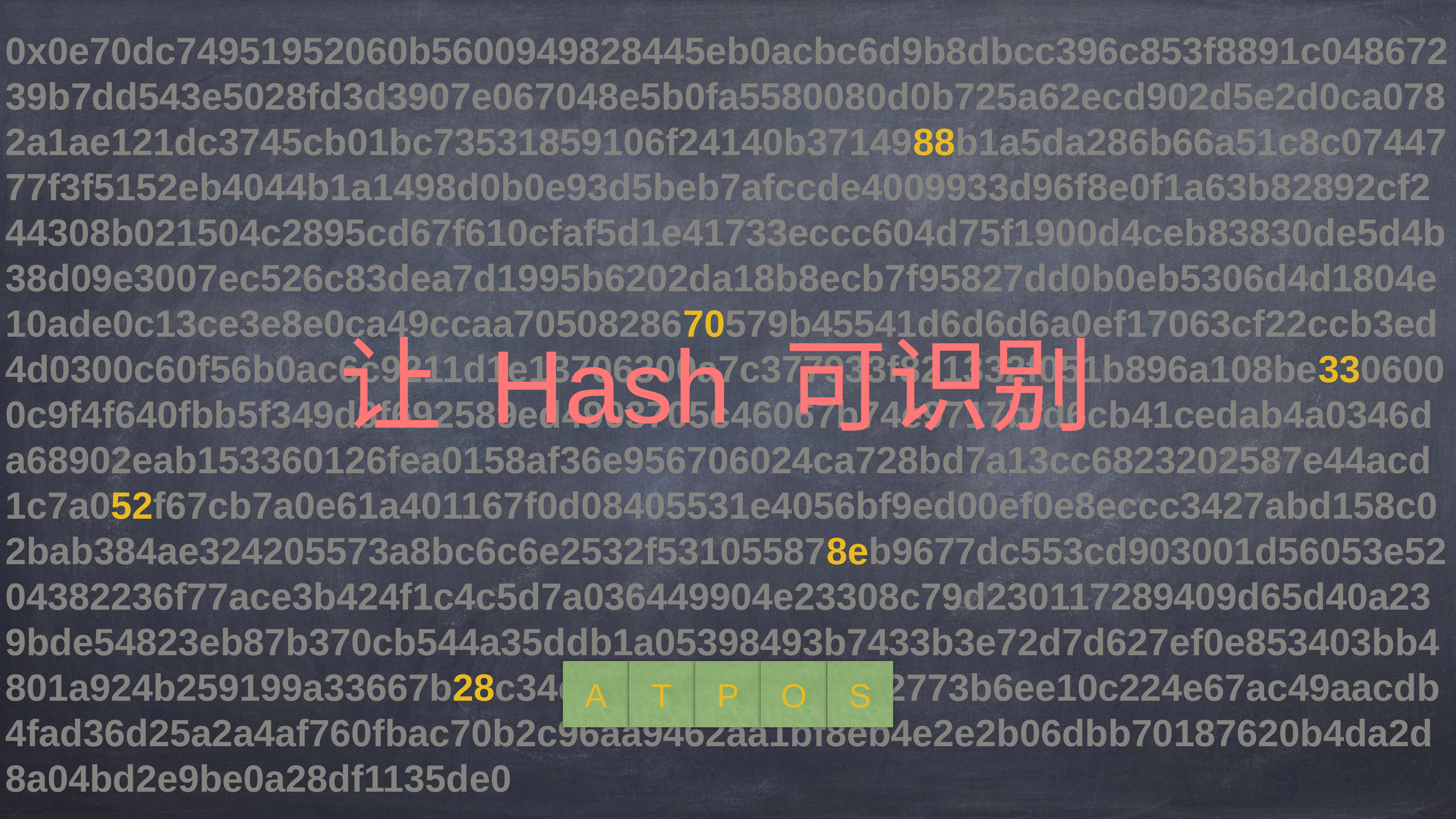

0x0e70dc74951952060b5600949828445eb0acbc6d9b8dbcc396c853f8891c04867239b7dd543e5028fd3d3907e067048e5b0fa5580080d0b725a62ecd902d5e2d0ca0782a1ae121dc3745cb01bc73531859106f24140b3714988b1a5da286b66a51c8c0744777f3f5152eb4044b1a1498d0b0e93d5beb7afccde4009933d96f8e0f1a63b82892cf244308b021504c2895cd67f610cfaf5d1e41733eccc604d75f1900d4ceb83830de5d4b38d09e3007ec526c83dea7d1995b6202da18b8ecb7f95827dd0b0eb5306d4d1804e10ade0c13ce3e8e0ca49ccaa7050828670579b45541d6d6d6a0ef17063cf22ccb3ed4d0300c60f56b0ac6c9211d1e13706300a7c377933f821332f051b896a108be3306000c9f4f640fbb5f349d0f692589ed4903705c46067b74e9717bfd6cb41cedab4a0346da68902eab153360126fea0158af36e956706024ca728bd7a13cc6823202587e44acd1c7a052f67cb7a0e61a401167f0d08405531e4056bf9ed00ef0e8eccc3427abd158c02bab384ae324205573a8bc6c6e2532f531055878eb9677dc553cd903001d56053e5204382236f77ace3b424f1c4c5d7a036449904e23308c79d230117289409d65d40a239bde54823eb87b370cb544a35ddb1a05398493b7433b3e72d7d627ef0e853403bb4801a924b259199a33667b28c34d5f1613f07b5b1ec2773b6ee10c224e67ac49aacdb4fad36d25a2a4af760fbac70b2c96aa9462aa1bf8eb4e2e2b06dbb70187620b4da2d8a04bd2e9be0a28df1135de0
# 让 Hash 可识别
A
T
P
O
S